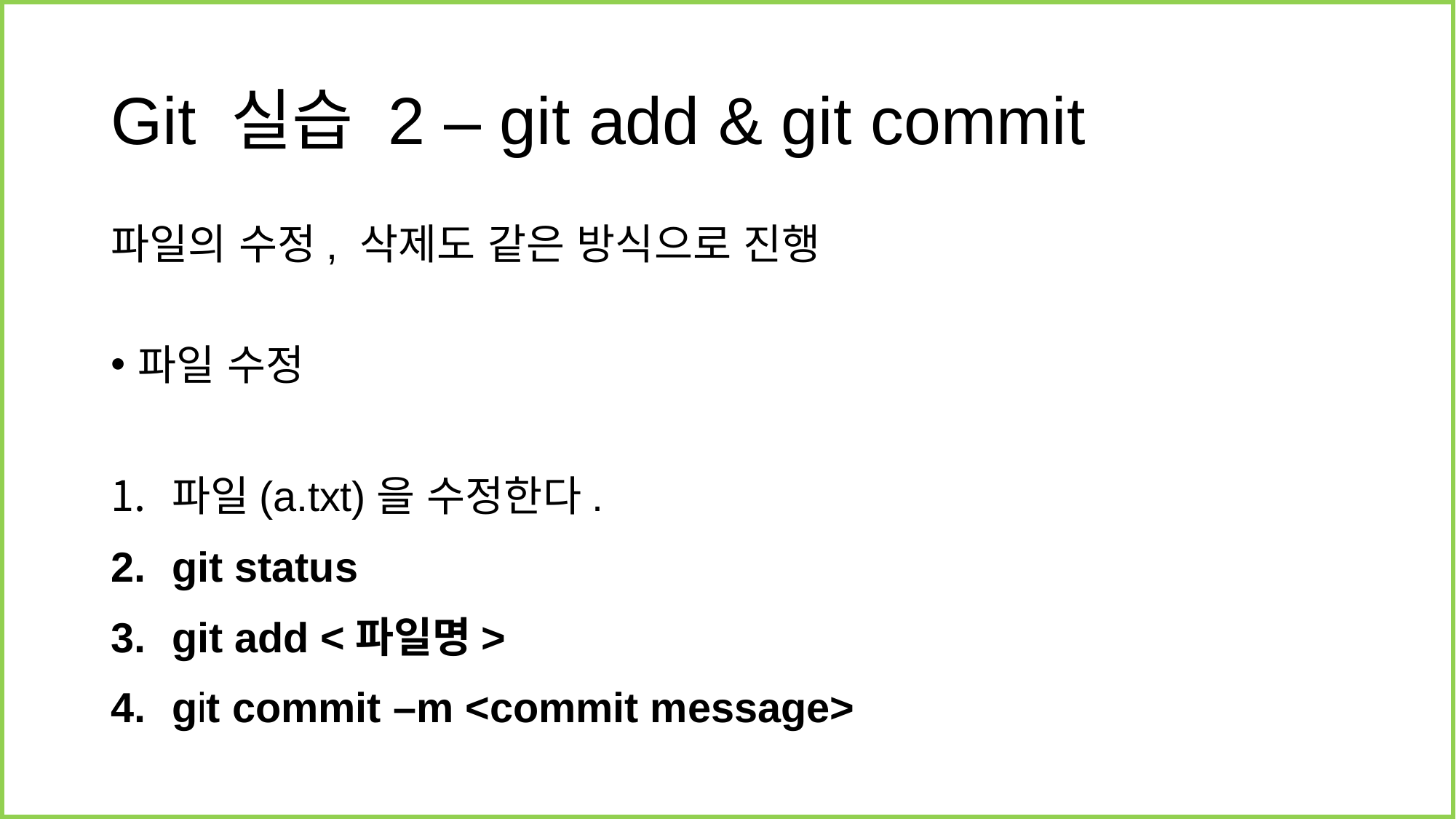

# Git 실습 2 – git add & git commit
파일의 수정, 삭제도 같은 방식으로 진행

파일 수정

파일(a.txt)을 수정한다.
git status
git add <파일명>
git commit –m <commit message>